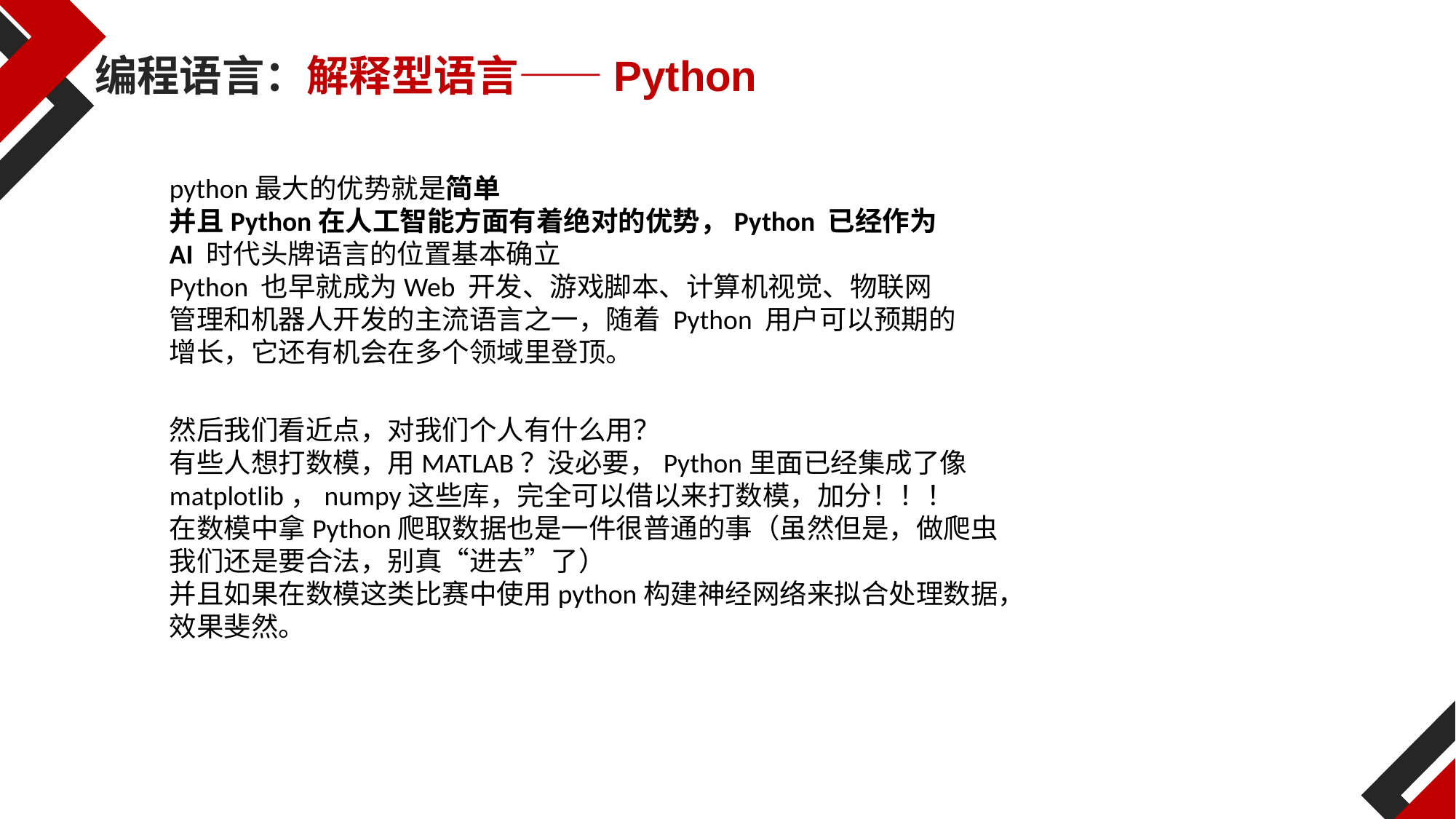

编程语言：解释型语言——Python

python最大的优势就是简单
并且Python在人工智能方面有着绝对的优势，Python 已经作为 AI 时代头牌语言的位置基本确立
Python 也早就成为Web 开发、游戏脚本、计算机视觉、物联网管理和机器人开发的主流语言之一，随着 Python 用户可以预期的增长，它还有机会在多个领域里登顶。

然后我们看近点，对我们个人有什么用？
有些人想打数模，用MATLAB？没必要，Python里面已经集成了像matplotlib，numpy这些库，完全可以借以来打数模，加分！！！
在数模中拿Python爬取数据也是一件很普通的事（虽然但是，做爬虫我们还是要合法，别真“进去”了）
并且如果在数模这类比赛中使用python构建神经网络来拟合处理数据，效果斐然。